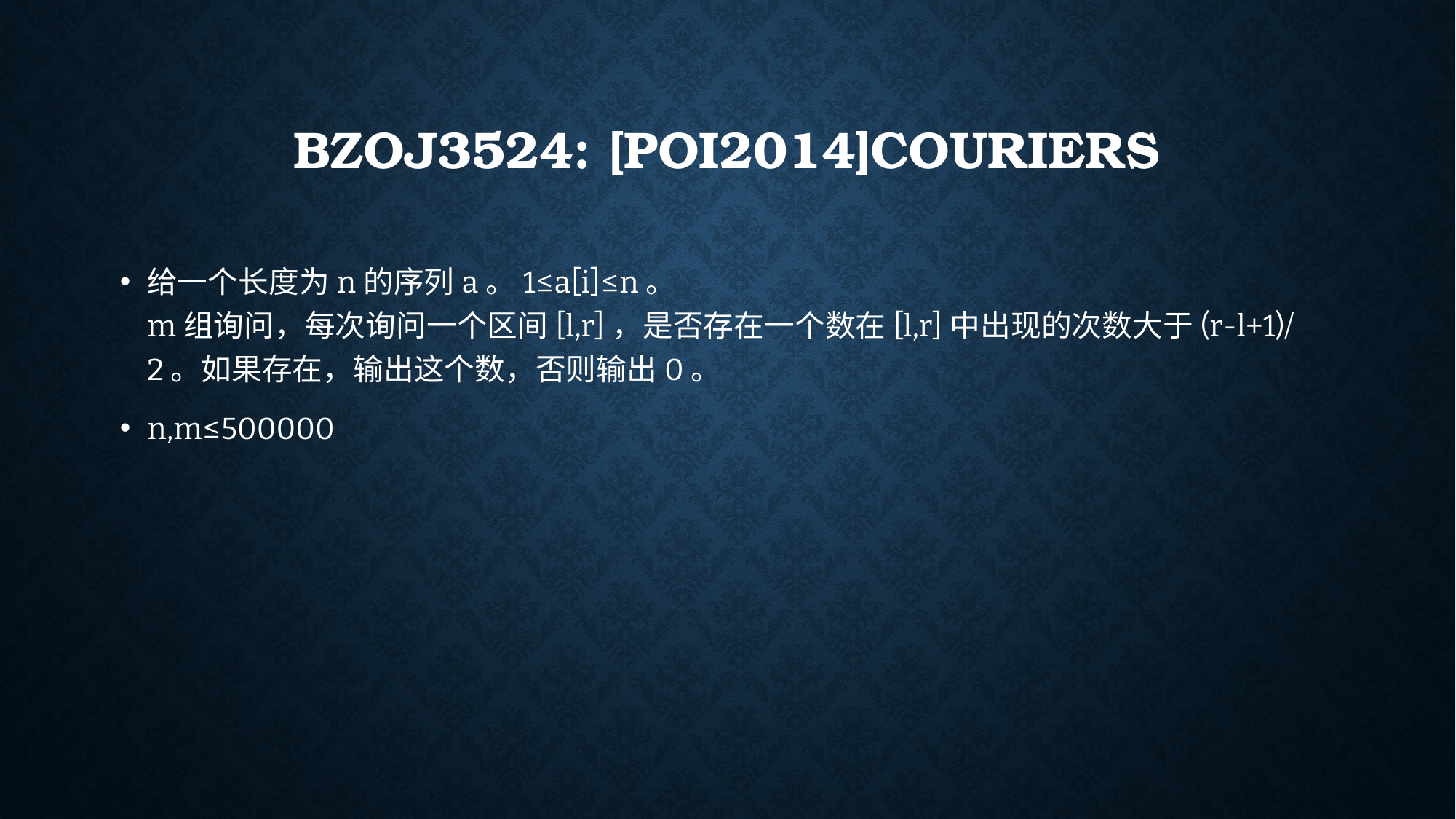

# bzoj3524: [Poi2014]Couriers
给一个长度为n的序列a。1≤a[i]≤n。
m组询问，每次询问一个区间[l,r]，是否存在一个数在[l,r]中出现的次数大于(r-l+1)/2。如果存在，输出这个数，否则输出0。
n,m≤500000